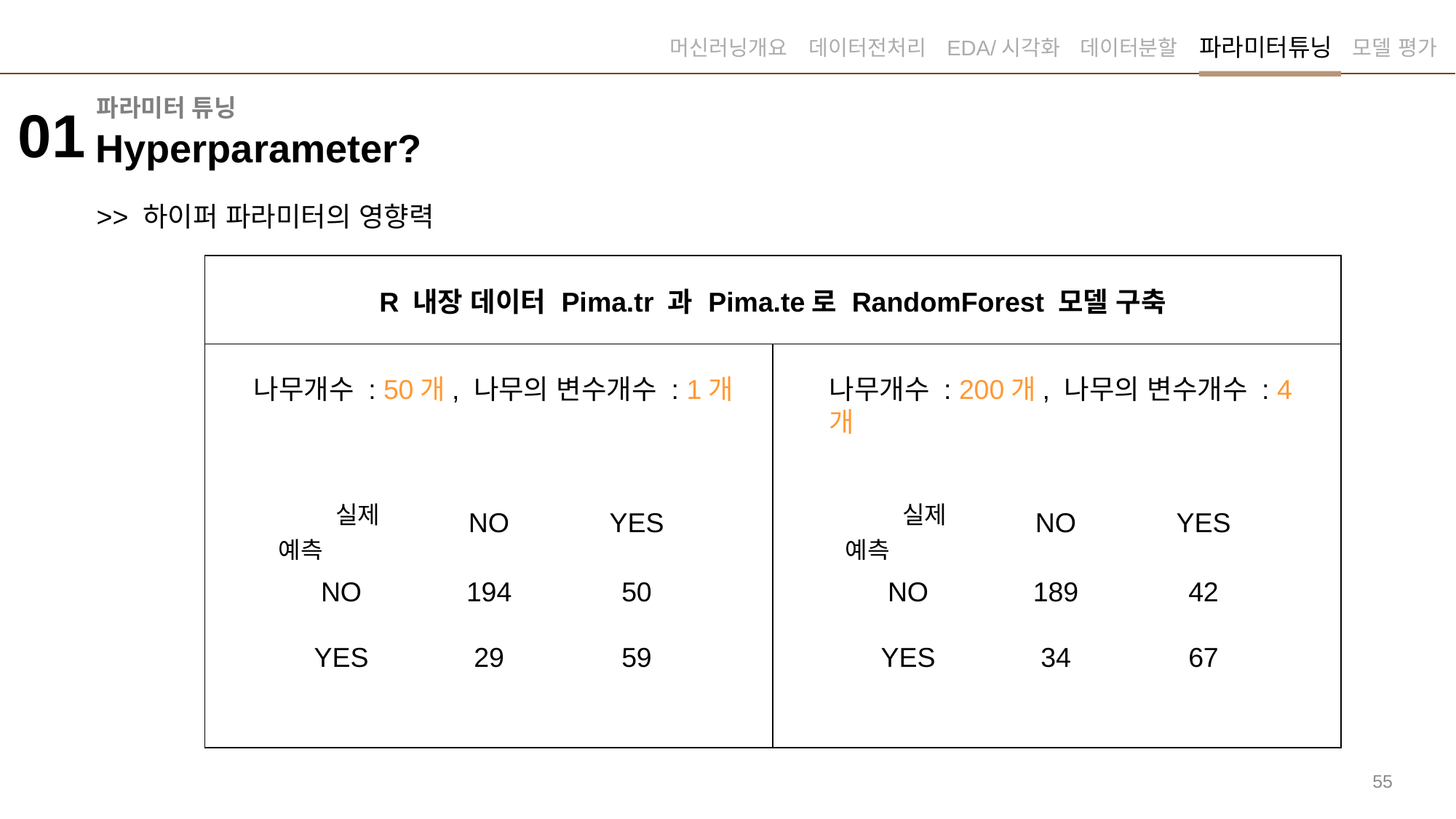

파라미터튜닝
머신러닝개요
데이터전처리
EDA/시각화
데이터분할
모델 평가

파라미터 튜닝
01
Hyperparameter?
>> 하이퍼 파라미터의 영향력
| R 내장 데이터 Pima.tr 과 Pima.te로 RandomForest 모델 구축 |  |
| --- | --- |
|  |  |
나무개수 : 50개, 나무의 변수개수 : 1개
나무개수 : 200개, 나무의 변수개수 : 4개
| 실제 예측 | NO | YES |
| --- | --- | --- |
| NO | 194 | 50 |
| YES | 29 | 59 |
| 실제 예측 | NO | YES |
| --- | --- | --- |
| NO | 189 | 42 |
| YES | 34 | 67 |
55